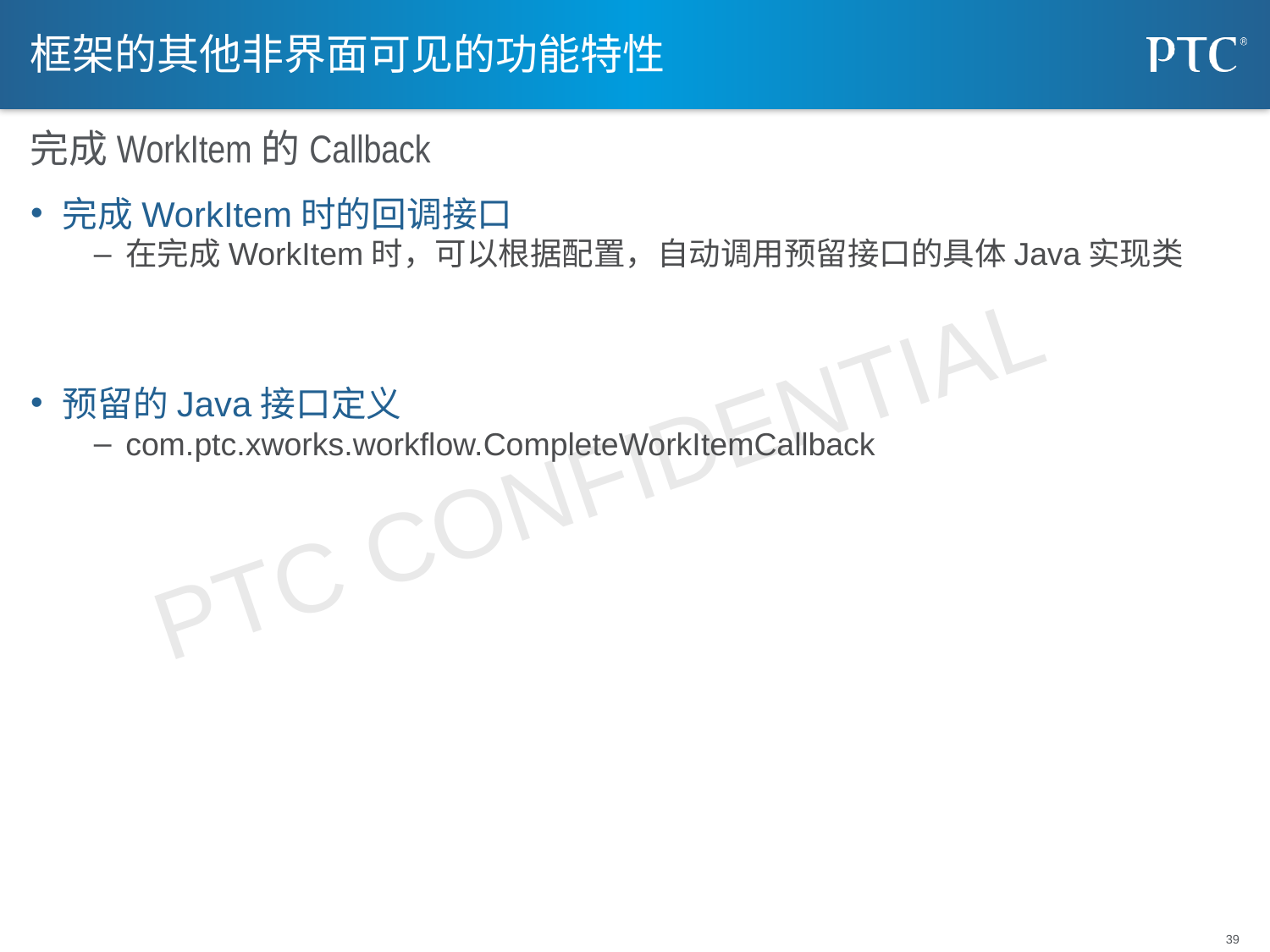

# 框架的其他非界面可见的功能特性
完成WorkItem的Callback
完成WorkItem时的回调接口
在完成WorkItem时，可以根据配置，自动调用预留接口的具体Java实现类

预留的Java接口定义
com.ptc.xworks.workflow.CompleteWorkItemCallback